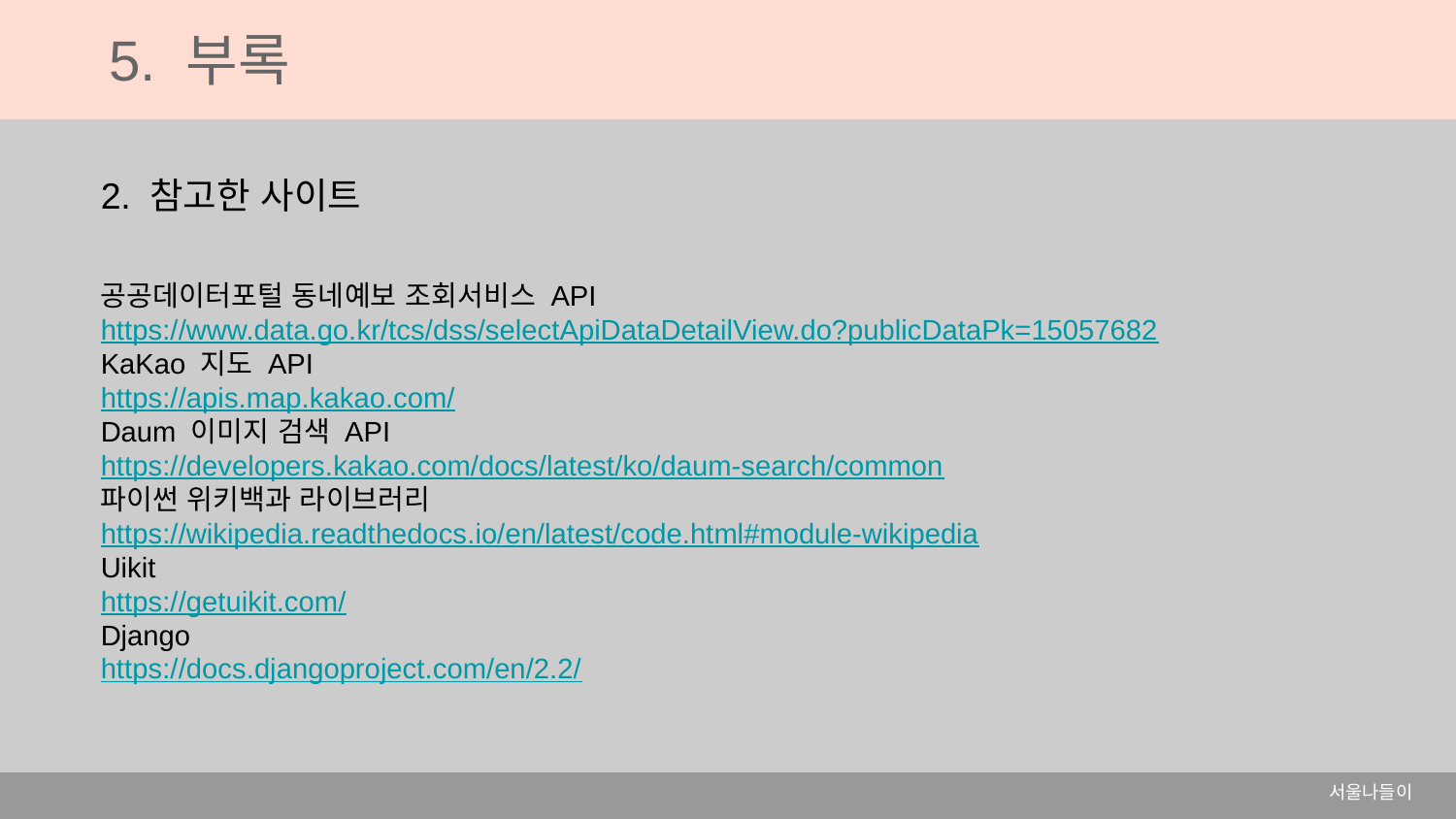

5. 부록
2. 참고한 사이트
공공데이터포털 동네예보 조회서비스 API https://www.data.go.kr/tcs/dss/selectApiDataDetailView.do?publicDataPk=15057682
KaKao 지도 API
https://apis.map.kakao.com/
Daum 이미지 검색 API
https://developers.kakao.com/docs/latest/ko/daum-search/common
파이썬 위키백과 라이브러리
https://wikipedia.readthedocs.io/en/latest/code.html#module-wikipedia
Uikit
https://getuikit.com/
Django
https://docs.djangoproject.com/en/2.2/
서울나들이